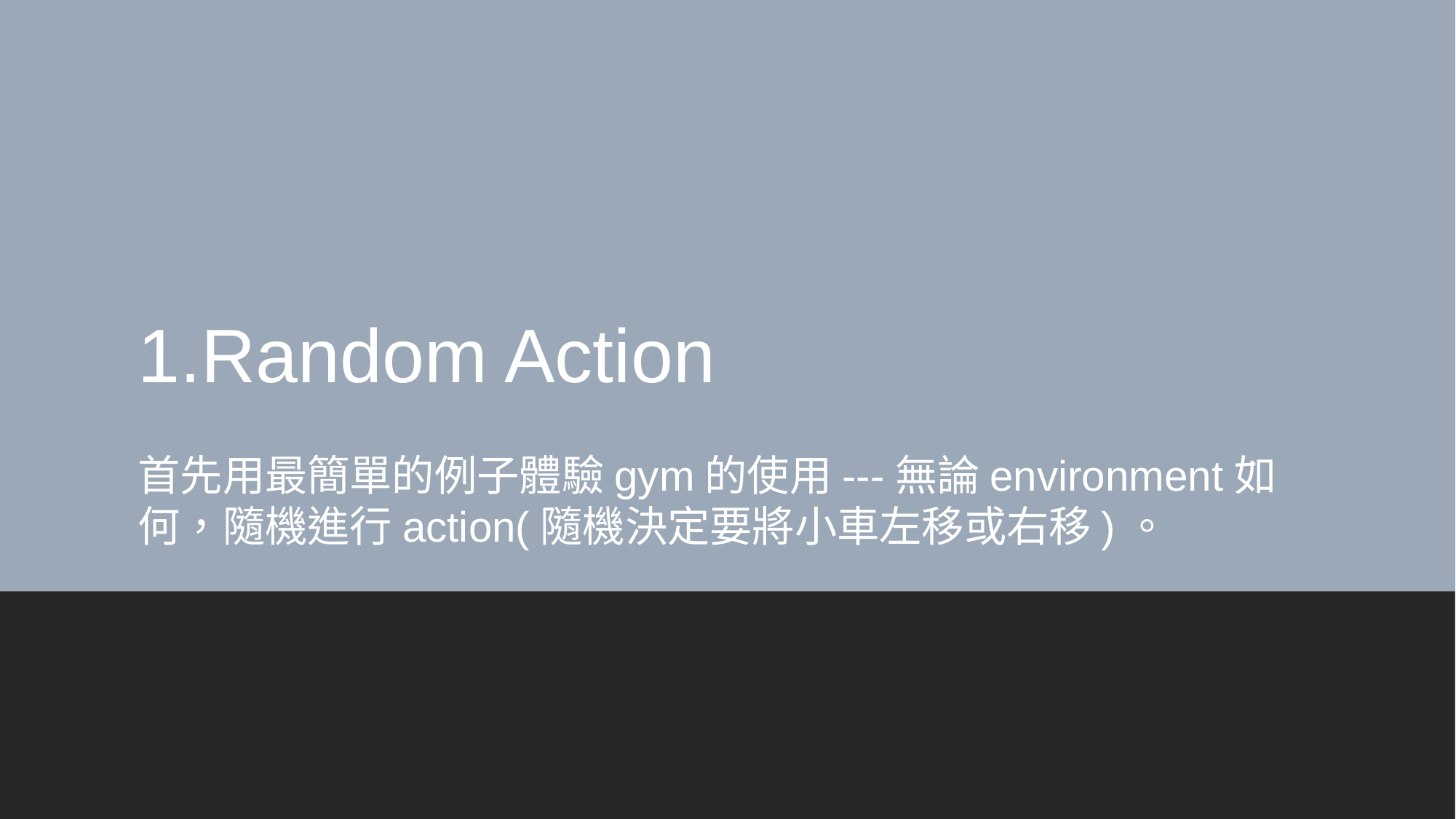

1.Random Action

首先用最簡單的例子體驗gym的使用---無論environment如何，隨機進行action(隨機決定要將小車左移或右移)。